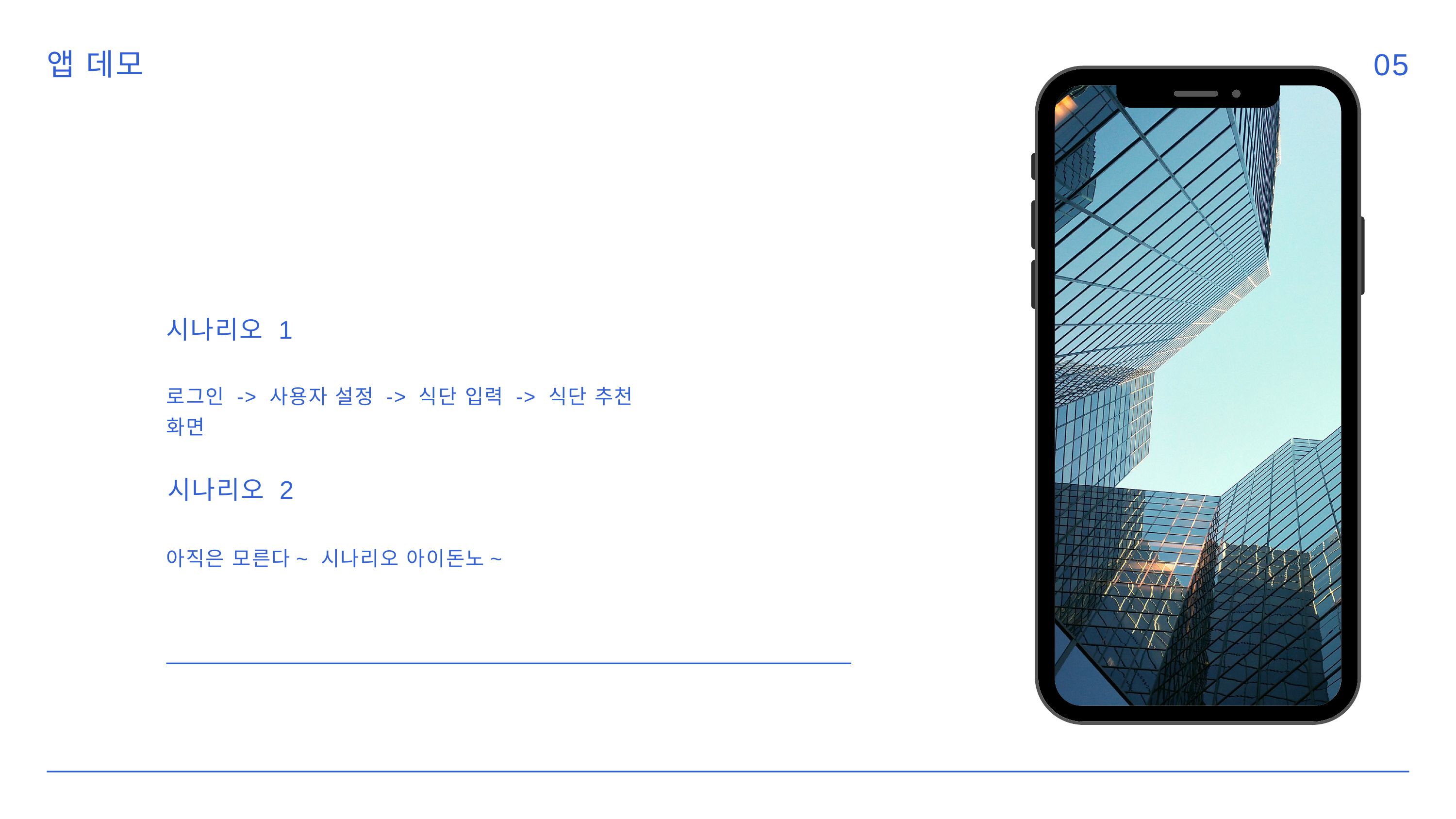

앱 데모
05

시나리오 1
로그인 -> 사용자 설정 -> 식단 입력 -> 식단 추천 화면
시나리오 2
아직은 모른다~ 시나리오 아이돈노~